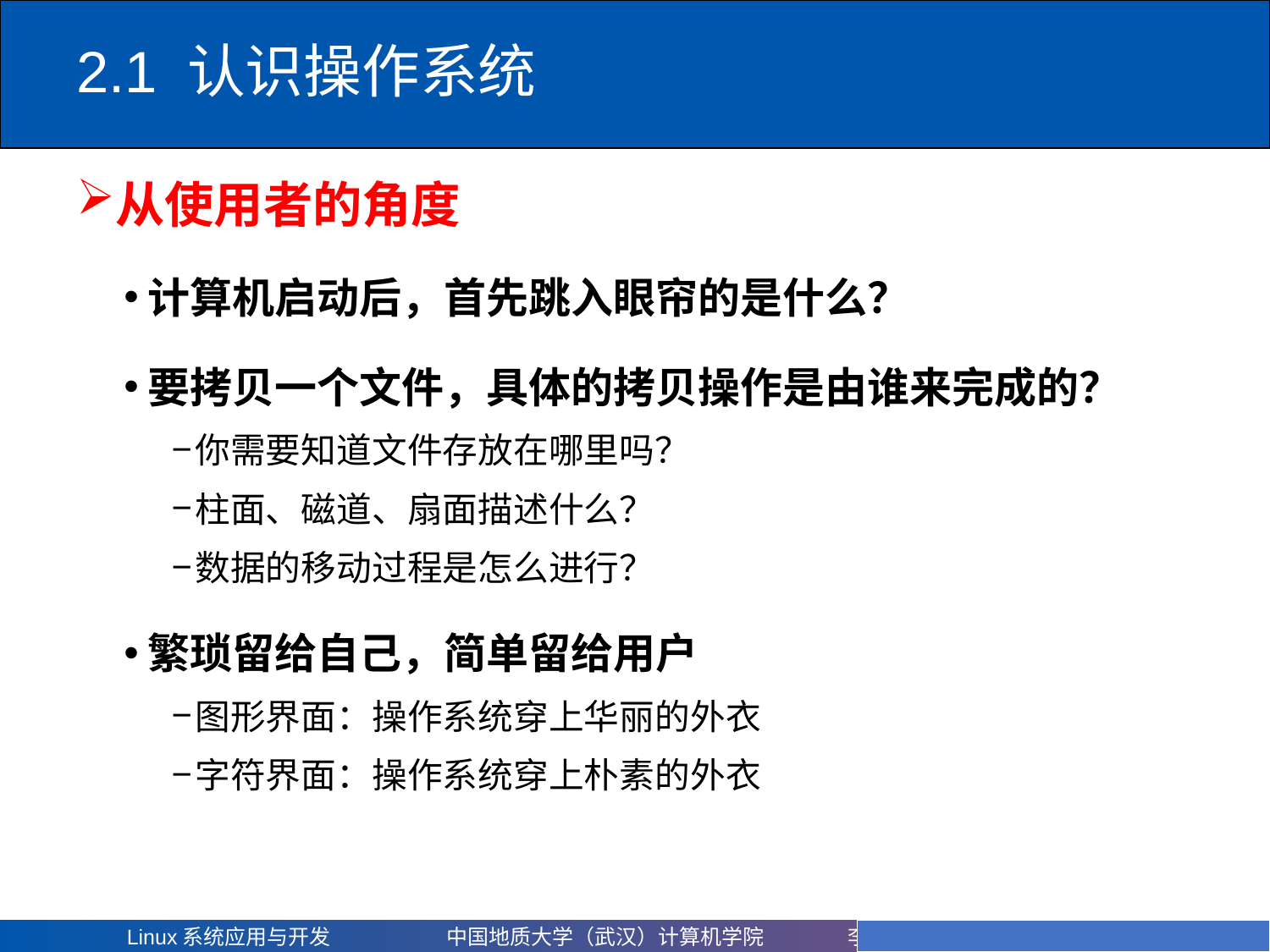

# 2.1 认识操作系统
从使用者的角度
计算机启动后，首先跳入眼帘的是什么？
要拷贝一个文件，具体的拷贝操作是由谁来完成的？
你需要知道文件存放在哪里吗？
柱面、磁道、扇面描述什么？
数据的移动过程是怎么进行？
繁琐留给自己，简单留给用户
图形界面：操作系统穿上华丽的外衣
字符界面：操作系统穿上朴素的外衣